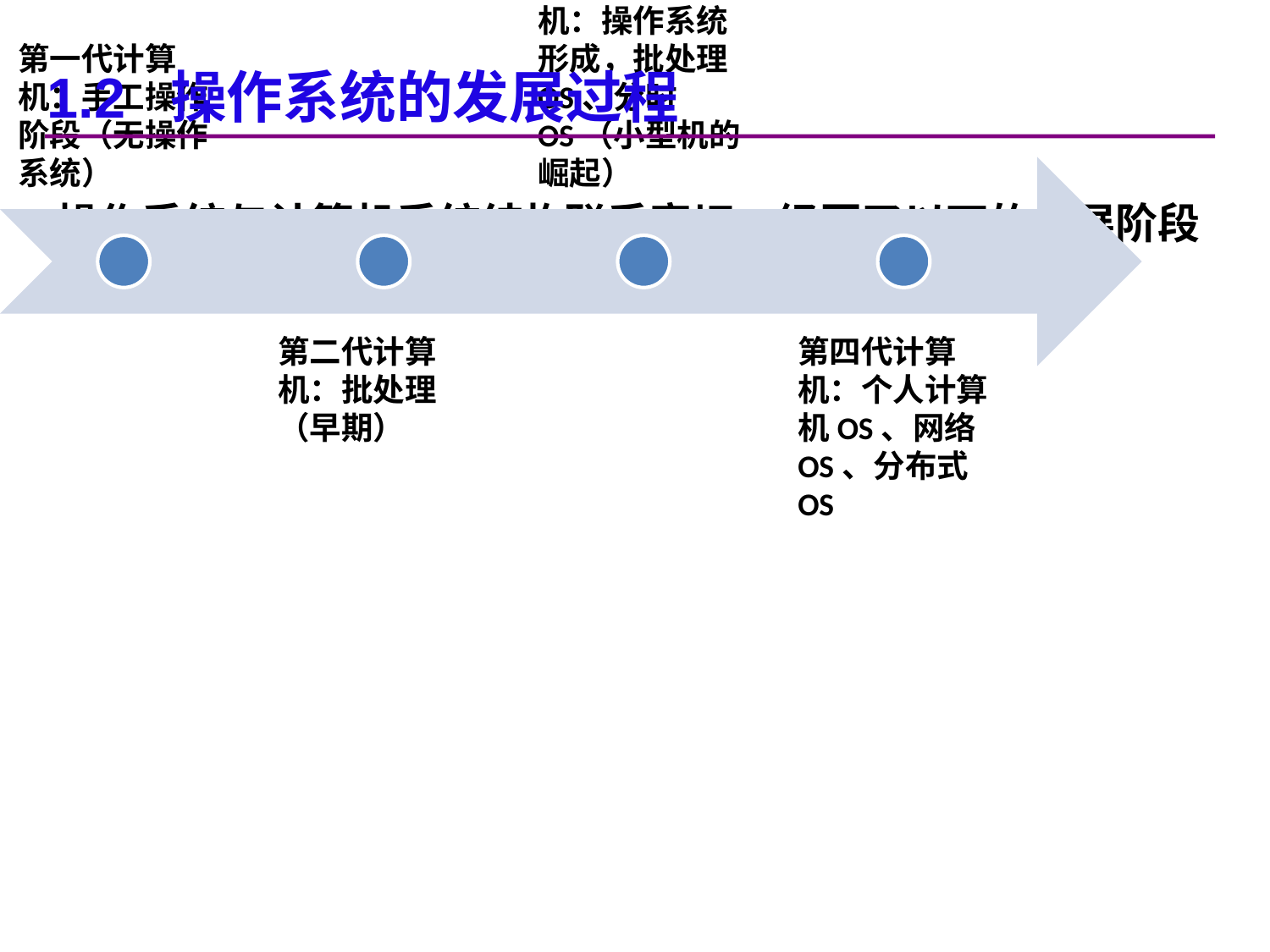

1.2  操作系统的发展过程

操作系统与计算机系统结构联系密切，经历了以下的发展阶段

第一代计算机：手工操作阶段（无操作系统）
第二代计算机：批处理（早期）
第三代计算机：操作系统形成，批处理OS、分时OS（小型机的崛起）
第四代计算机：个人计算机OS、网络OS、分布式OS